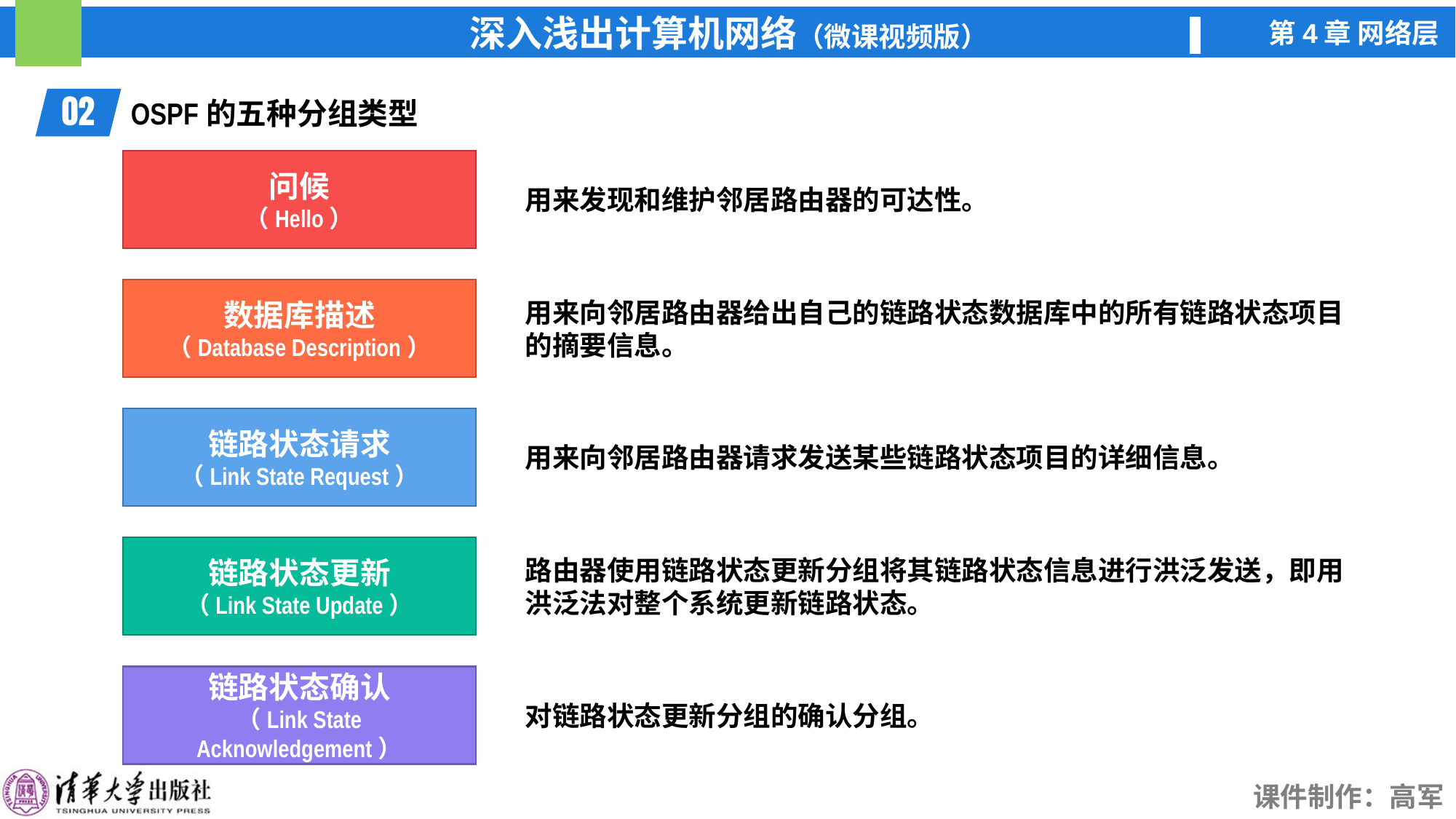

02
OSPF的五种分组类型
问候
（Hello）
用来发现和维护邻居路由器的可达性。
数据库描述
（Database Description）
用来向邻居路由器给出自己的链路状态数据库中的所有链路状态项目的摘要信息。
链路状态请求
（Link State Request）
用来向邻居路由器请求发送某些链路状态项目的详细信息。
链路状态更新
（Link State Update）
路由器使用链路状态更新分组将其链路状态信息进行洪泛发送，即用洪泛法对整个系统更新链路状态。
链路状态确认
（Link State Acknowledgement）
对链路状态更新分组的确认分组。